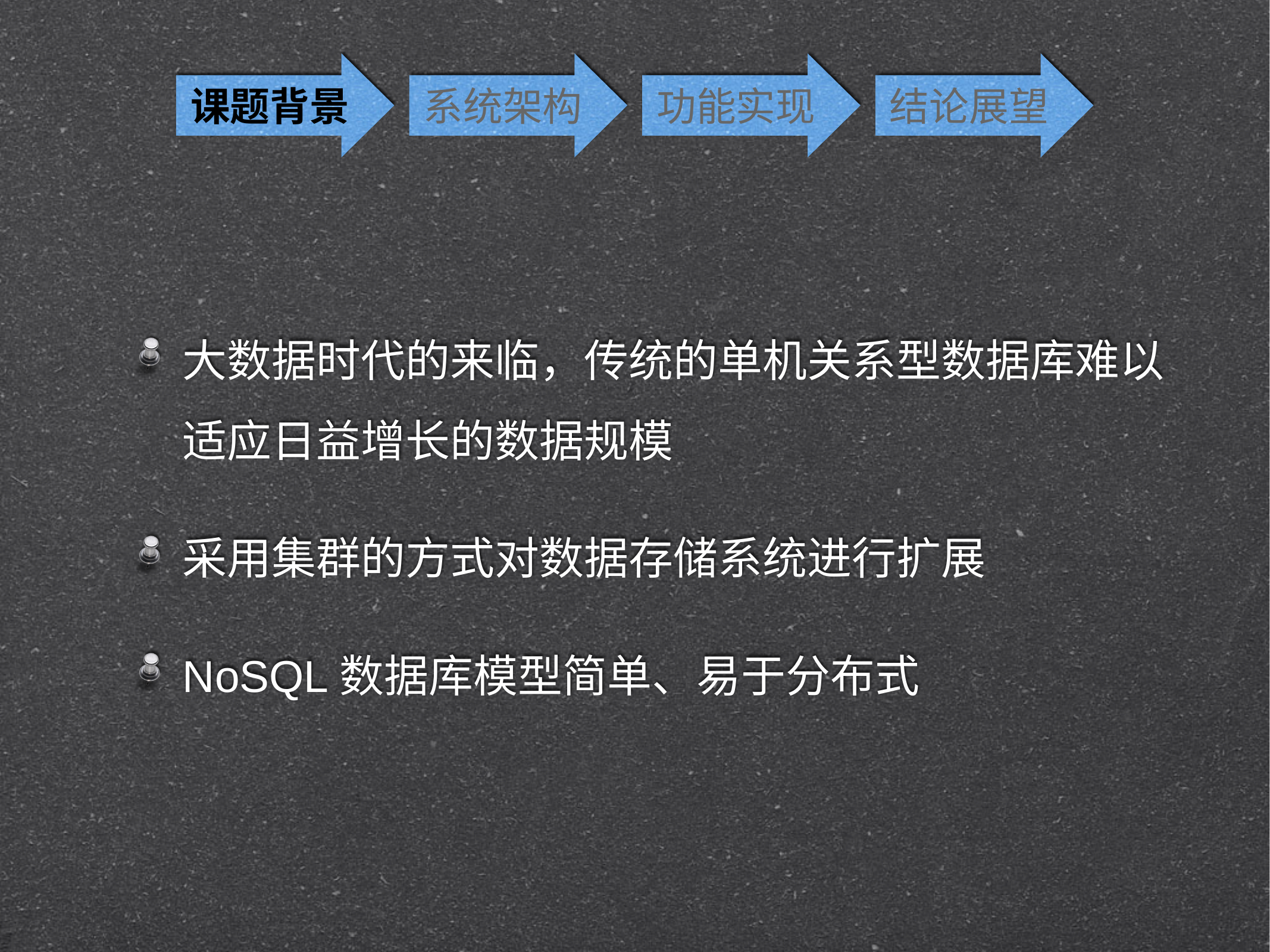

课题背景
系统架构
功能实现
结论展望
大数据时代的来临，传统的单机关系型数据库难以适应日益增长的数据规模
采用集群的方式对数据存储系统进行扩展
NoSQL数据库模型简单、易于分布式